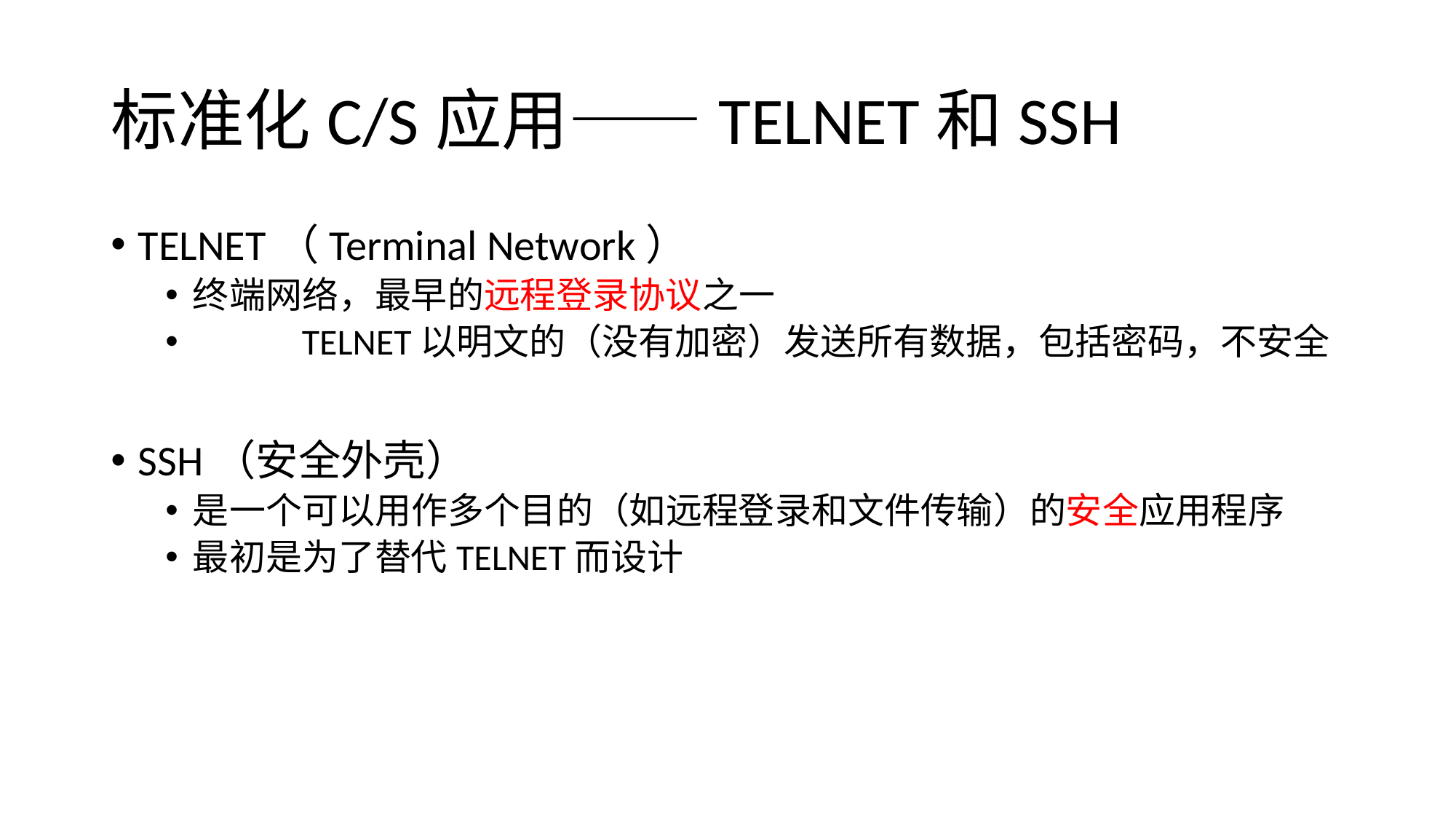

# 标准化C/S应用——TELNET和SSH
TELNET（Terminal Network）
终端网络，最早的远程登录协议之一
	TELNET以明文的（没有加密）发送所有数据，包括密码，不安全

SSH（安全外壳）
是一个可以用作多个目的（如远程登录和文件传输）的安全应用程序
最初是为了替代TELNET而设计